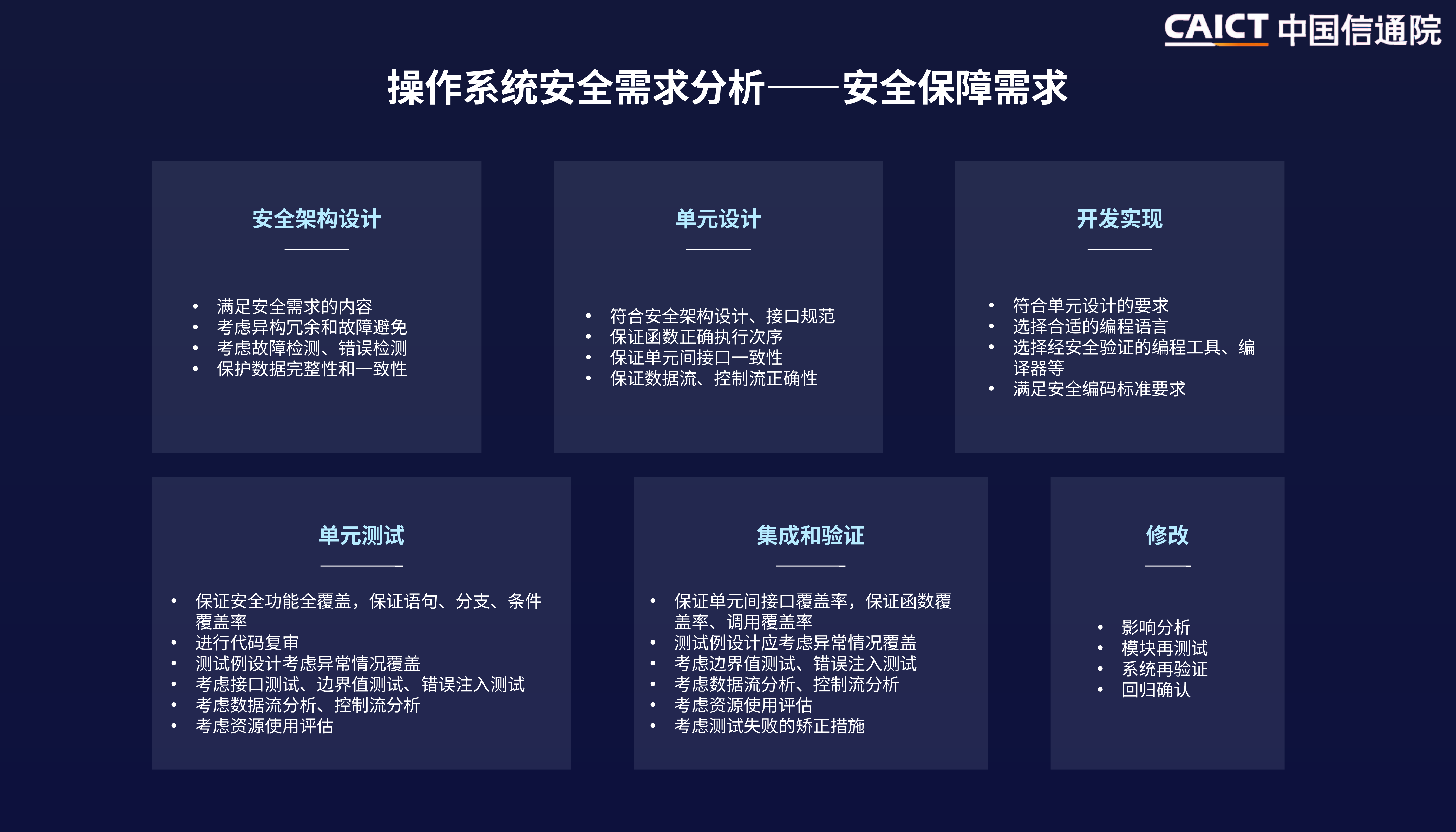

操作系统安全需求分析——安全保障需求

安全架构设计

满足安全需求的内容
考虑异构冗余和故障避免
考虑故障检测、错误检测
保护数据完整性和一致性

单元设计

符合安全架构设计、接口规范
保证函数正确执行次序
保证单元间接口一致性
保证数据流、控制流正确性

开发实现

符合单元设计的要求
选择合适的编程语言
选择经安全验证的编程工具、编译器等
满足安全编码标准要求

单元测试

保证安全功能全覆盖，保证语句、分支、条件覆盖率
进行代码复审
测试例设计考虑异常情况覆盖
考虑接口测试、边界值测试、错误注入测试
考虑数据流分析、控制流分析
考虑资源使用评估

集成和验证

保证单元间接口覆盖率，保证函数覆盖率、调用覆盖率
测试例设计应考虑异常情况覆盖
考虑边界值测试、错误注入测试
考虑数据流分析、控制流分析
考虑资源使用评估
考虑测试失败的矫正措施

修改

影响分析
模块再测试
系统再验证
回归确认